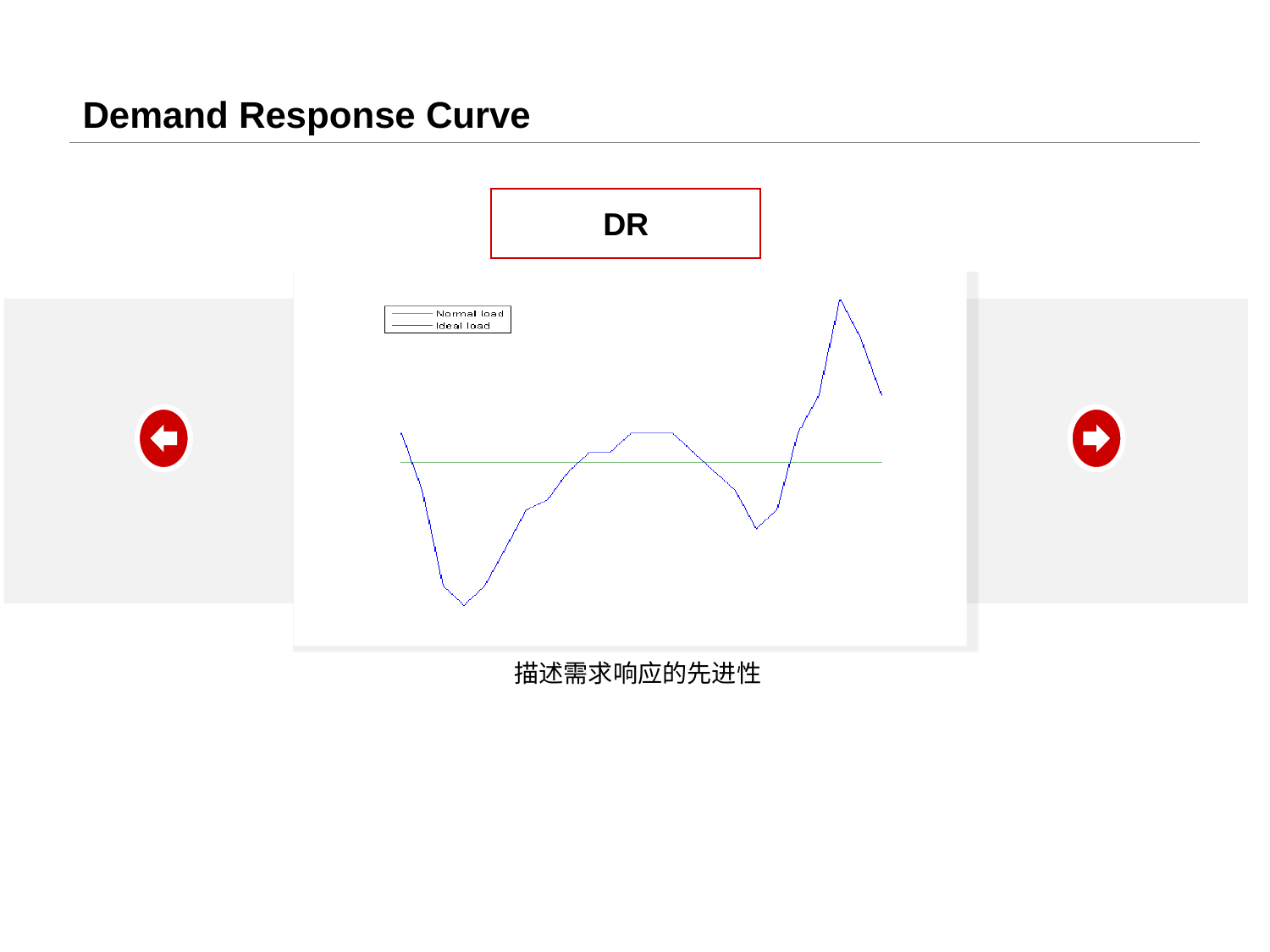

# Demand Response Curve
DR

描述需求响应的先进性
6